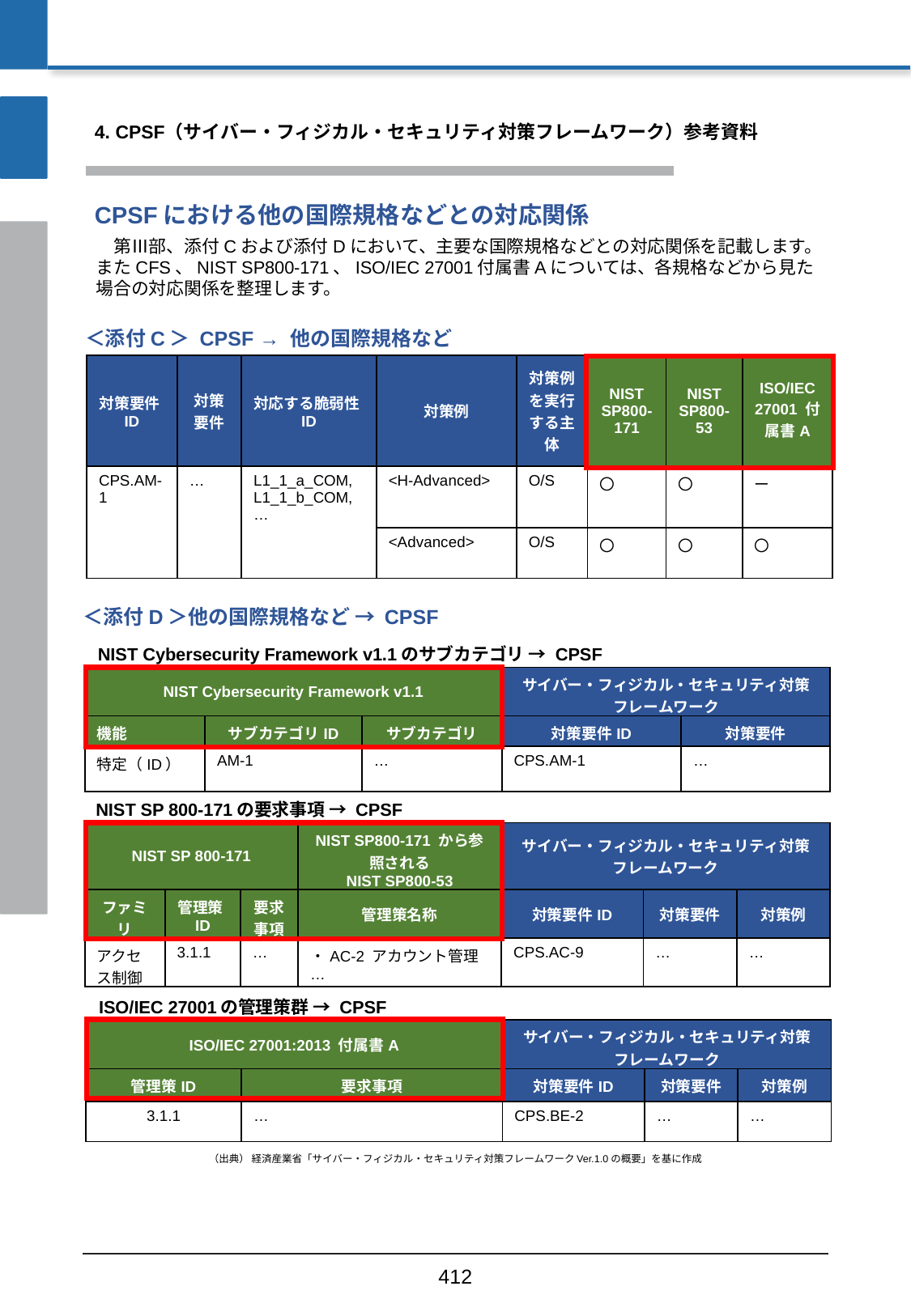

4. CPSF（サイバー・フィジカル・セキュリティ対策フレームワーク）参考資料
CPSFにおける他の国際規格などとの対応関係
　第Ⅲ部、添付Cおよび添付Dにおいて、主要な国際規格などとの対応関係を記載します。
またCFS、NIST SP800-171、ISO/IEC 27001付属書Aについては、各規格などから見た場合の対応関係を整理します。
＜添付C＞ CPSF → 他の国際規格など
| 対策要件ID | 対策要件 | 対応する脆弱性ID | 対策例 | 対策例を実行する主体 | NIST SP800-171 | NIST SP800-53 | ISO/IEC 27001 付属書A |
| --- | --- | --- | --- | --- | --- | --- | --- |
| CPS.AM-1 | … | L1\_1\_a\_COM, L1\_1\_b\_COM, … | <H-Advanced> | O/S | 〇 | 〇 | ー |
|  |  |  | <Advanced> | O/S | 〇 | 〇 | 〇 |

＜添付D＞他の国際規格など → CPSF
| NIST Cybersecurity Framework v1.1のサブカテゴリ → CPSF |
| --- |

| NIST Cybersecurity Framework v1.1 |  |  | サイバー・フィジカル・セキュリティ対策 フレームワーク |  |
| --- | --- | --- | --- | --- |
| 機能 | サブカテゴリID | サブカテゴリ | 対策要件ID | 対策要件 |
| 特定（ID） | AM-1 | … | CPS.AM-1 | … |
| NIST SP 800-171の要求事項 → CPSF |
| --- |

| NIST SP 800-171 |  |  | NIST SP800-171 から参照される NIST SP800-53 | サイバー・フィジカル・セキュリティ対策 フレームワーク |  |  |
| --- | --- | --- | --- | --- | --- | --- |
| ファミリ | 管理策ID | 要求事項 | 管理策名称 | 対策要件ID | 対策要件 | 対策例 |
| アクセス制御 | 3.1.1 | … | ・AC-2 アカウント管理 … | CPS.AC-9 | … | … |
| ISO/IEC 27001の管理策群 → CPSF |
| --- |
| ISO/IEC 27001:2013 付属書A |  | サイバー・フィジカル・セキュリティ対策 フレームワーク |  |  |
| --- | --- | --- | --- | --- |
| 管理策ID | 要求事項 | 対策要件ID | 対策要件 | 対策例 |
| 3.1.1 | … | CPS.BE-2 | … | … |

（出典） 経済産業省「サイバー・フィジカル・セキュリティ対策フレームワークVer.1.0の概要」を基に作成
412